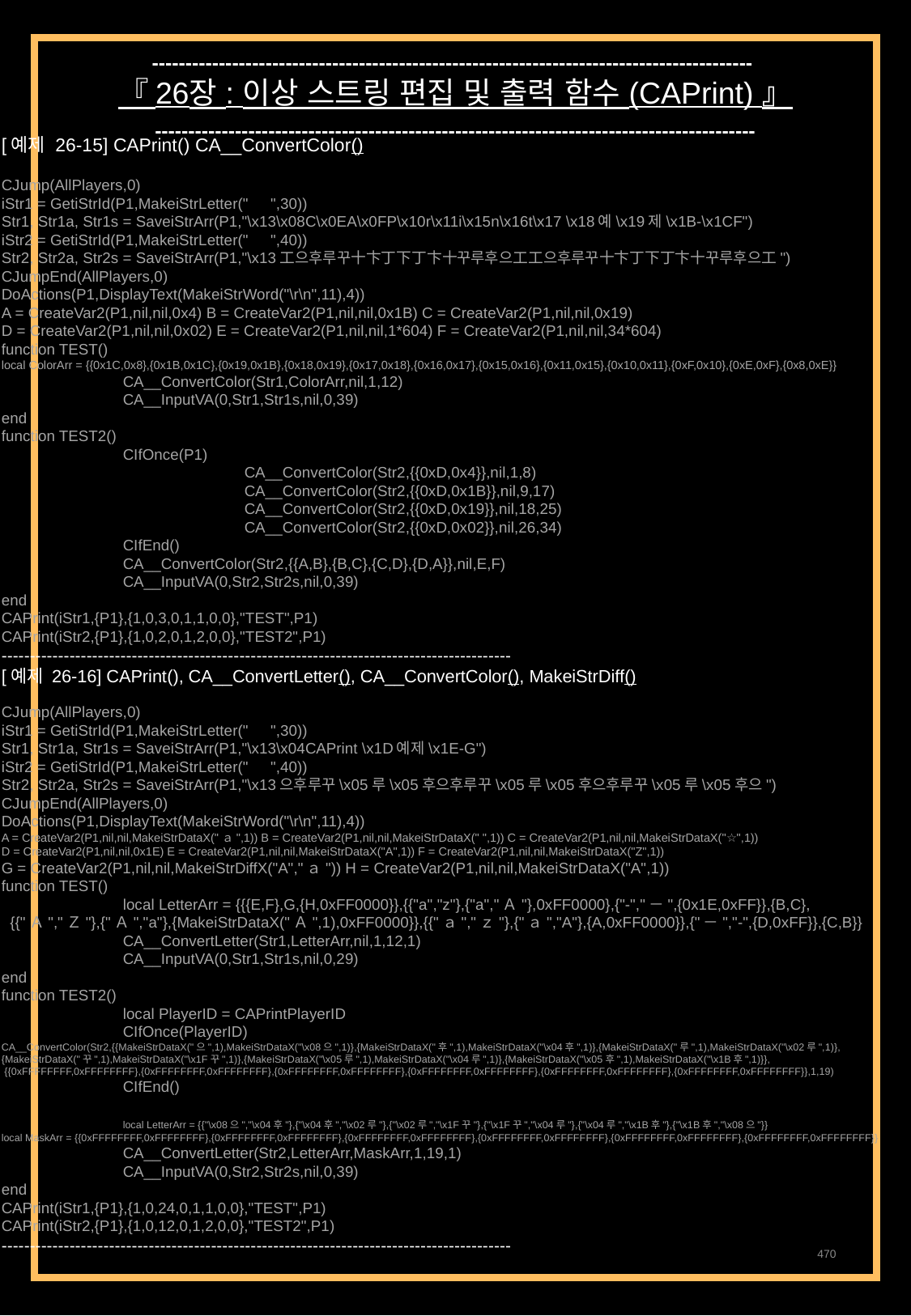

------------------------------------------------------------------------------------------
『 26장 : 이상 스트링 편집 및 출력 함수 (CAPrint) 』
------------------------------------------------------------------------------------------
[예제 26-15] CAPrint() CA__ConvertColor()

CJump(AllPlayers,0)
iStr1 = GetiStrId(P1,MakeiStrLetter("　",30))
Str1, Str1a, Str1s = SaveiStrArr(P1,"\x13\x08C\x0EA\x0FP\x10r\x11i\x15n\x16t\x17 \x18예\x19제\x1B-\x1CF")
iStr2 = GetiStrId(P1,MakeiStrLetter("　",40))
Str2, Str2a, Str2s = SaveiStrArr(P1,"\x13工으후루꾸十卞丁下丁卞十꾸루후으工工으후루꾸十卞丁下丁卞十꾸루후으工")
CJumpEnd(AllPlayers,0)
DoActions(P1,DisplayText(MakeiStrWord("\r\n",11),4))
A = CreateVar2(P1,nil,nil,0x4) B = CreateVar2(P1,nil,nil,0x1B) C = CreateVar2(P1,nil,nil,0x19)
D = CreateVar2(P1,nil,nil,0x02) E = CreateVar2(P1,nil,nil,1*604) F = CreateVar2(P1,nil,nil,34*604)
function TEST()
local ColorArr = {{0x1C,0x8},{0x1B,0x1C},{0x19,0x1B},{0x18,0x19},{0x17,0x18},{0x16,0x17},{0x15,0x16},{0x11,0x15},{0x10,0x11},{0xF,0x10},{0xE,0xF},{0x8,0xE}}
	CA__ConvertColor(Str1,ColorArr,nil,1,12)
	CA__InputVA(0,Str1,Str1s,nil,0,39)
end
function TEST2()
	CIfOnce(P1)
		CA__ConvertColor(Str2,{{0xD,0x4}},nil,1,8)
		CA__ConvertColor(Str2,{{0xD,0x1B}},nil,9,17)
		CA__ConvertColor(Str2,{{0xD,0x19}},nil,18,25)
		CA__ConvertColor(Str2,{{0xD,0x02}},nil,26,34)
	CIfEnd()
	CA__ConvertColor(Str2,{{A,B},{B,C},{C,D},{D,A}},nil,E,F)
	CA__InputVA(0,Str2,Str2s,nil,0,39)
end
CAPrint(iStr1,{P1},{1,0,3,0,1,1,0,0},"TEST",P1)
CAPrint(iStr2,{P1},{1,0,2,0,1,2,0,0},"TEST2",P1)
------------------------------------------------------------------------------------------
[예제 26-16] CAPrint(), CA__ConvertLetter(), CA__ConvertColor(), MakeiStrDiff()

CJump(AllPlayers,0)
iStr1 = GetiStrId(P1,MakeiStrLetter("　",30))
Str1, Str1a, Str1s = SaveiStrArr(P1,"\x13\x04CAPrint \x1D예제\x1E-G")
iStr2 = GetiStrId(P1,MakeiStrLetter("　",40))
Str2, Str2a, Str2s = SaveiStrArr(P1,"\x13으후루꾸\x05루\x05후으후루꾸\x05루\x05후으후루꾸\x05루\x05후으")
CJumpEnd(AllPlayers,0)
DoActions(P1,DisplayText(MakeiStrWord("\r\n",11),4))
A = CreateVar2(P1,nil,nil,MakeiStrDataX("ａ",1)) B = CreateVar2(P1,nil,nil,MakeiStrDataX(" ",1)) C = CreateVar2(P1,nil,nil,MakeiStrDataX("☆",1))
D = CreateVar2(P1,nil,nil,0x1E) E = CreateVar2(P1,nil,nil,MakeiStrDataX("A",1)) F = CreateVar2(P1,nil,nil,MakeiStrDataX("Z",1))
G = CreateVar2(P1,nil,nil,MakeiStrDiffX("A","ａ")) H = CreateVar2(P1,nil,nil,MakeiStrDataX("A",1))
function TEST()
	local LetterArr = {{{E,F},G,{H,0xFF0000}},{{"a","z"},{"a","Ａ"},0xFF0000},{"-","－",{0x1E,0xFF}},{B,C},
  {{"Ａ","Ｚ"},{"Ａ","a"},{MakeiStrDataX("Ａ",1),0xFF0000}},{{"ａ","ｚ"},{"ａ","A"},{A,0xFF0000}},{"－","-",{D,0xFF}},{C,B}}
	CA__ConvertLetter(Str1,LetterArr,nil,1,12,1)
	CA__InputVA(0,Str1,Str1s,nil,0,29)
end
function TEST2()
	local PlayerID = CAPrintPlayerID
	CIfOnce(PlayerID)
CA__ConvertColor(Str2,{{MakeiStrDataX("으",1),MakeiStrDataX("\x08으",1)},{MakeiStrDataX("후",1),MakeiStrDataX("\x04후",1)},{MakeiStrDataX("루",1),MakeiStrDataX("\x02루",1)},
{MakeiStrDataX("꾸",1),MakeiStrDataX("\x1F꾸",1)},{MakeiStrDataX("\x05루",1),MakeiStrDataX("\x04루",1)},{MakeiStrDataX("\x05후",1),MakeiStrDataX("\x1B후",1)}},
 {{0xFFFFFFFF,0xFFFFFFFF},{0xFFFFFFFF,0xFFFFFFFF},{0xFFFFFFFF,0xFFFFFFFF},{0xFFFFFFFF,0xFFFFFFFF},{0xFFFFFFFF,0xFFFFFFFF},{0xFFFFFFFF,0xFFFFFFFF}},1,19)
	CIfEnd()

	local LetterArr = {{"\x08으","\x04후"},{"\x04후","\x02루"},{"\x02루","\x1F꾸"},{"\x1F꾸","\x04루"},{"\x04루","\x1B후"},{"\x1B후","\x08으"}}
local MaskArr = {{0xFFFFFFFF,0xFFFFFFFF},{0xFFFFFFFF,0xFFFFFFFF},{0xFFFFFFFF,0xFFFFFFFF},{0xFFFFFFFF,0xFFFFFFFF},{0xFFFFFFFF,0xFFFFFFFF},{0xFFFFFFFF,0xFFFFFFFF}}
	CA__ConvertLetter(Str2,LetterArr,MaskArr,1,19,1)
	CA__InputVA(0,Str2,Str2s,nil,0,39)
end
CAPrint(iStr1,{P1},{1,0,24,0,1,1,0,0},"TEST",P1)
CAPrint(iStr2,{P1},{1,0,12,0,1,2,0,0},"TEST2",P1)
------------------------------------------------------------------------------------------
470